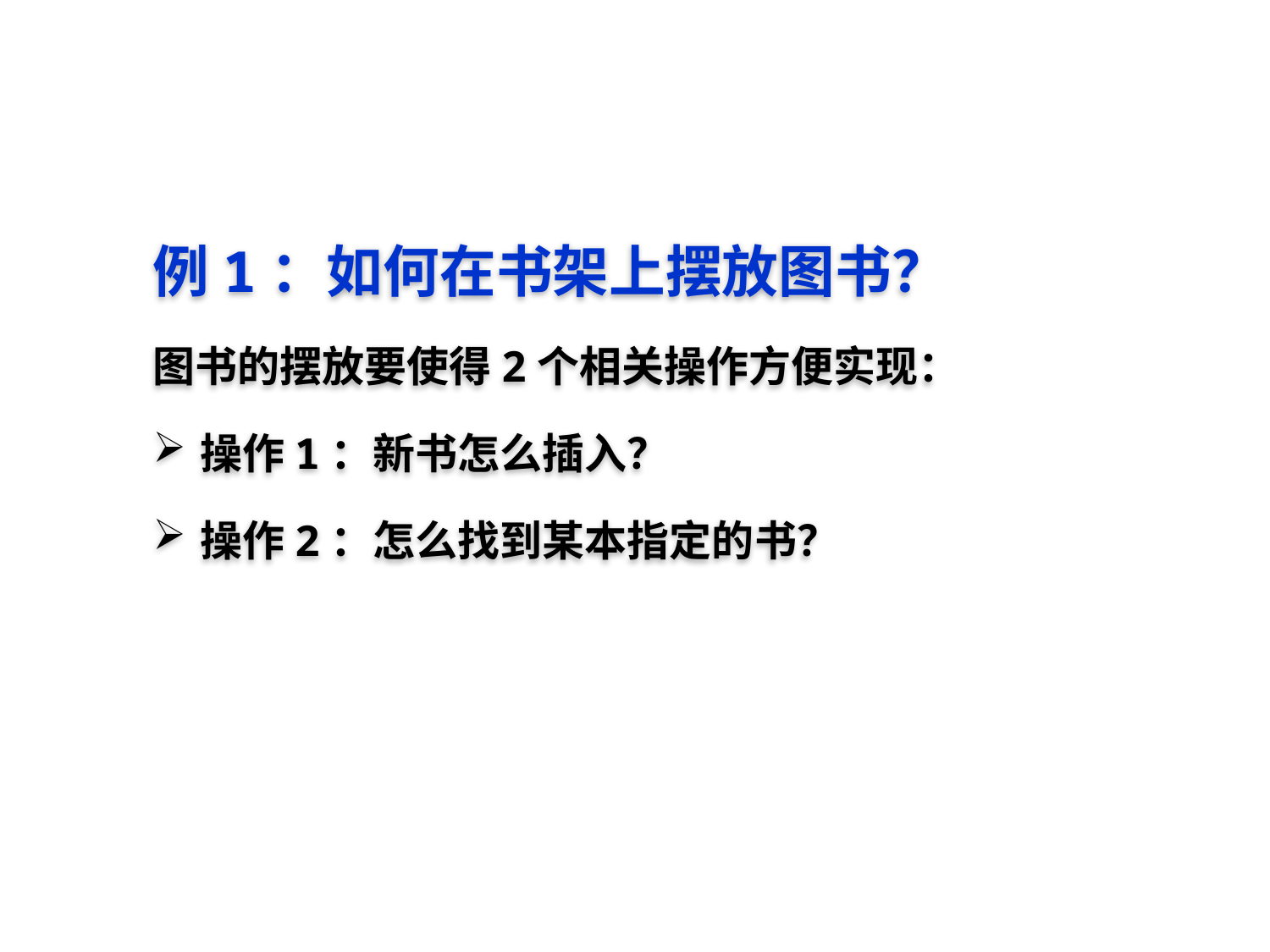

例1：如何在书架上摆放图书？
图书的摆放要使得2个相关操作方便实现：
操作1：新书怎么插入？
操作2：怎么找到某本指定的书？